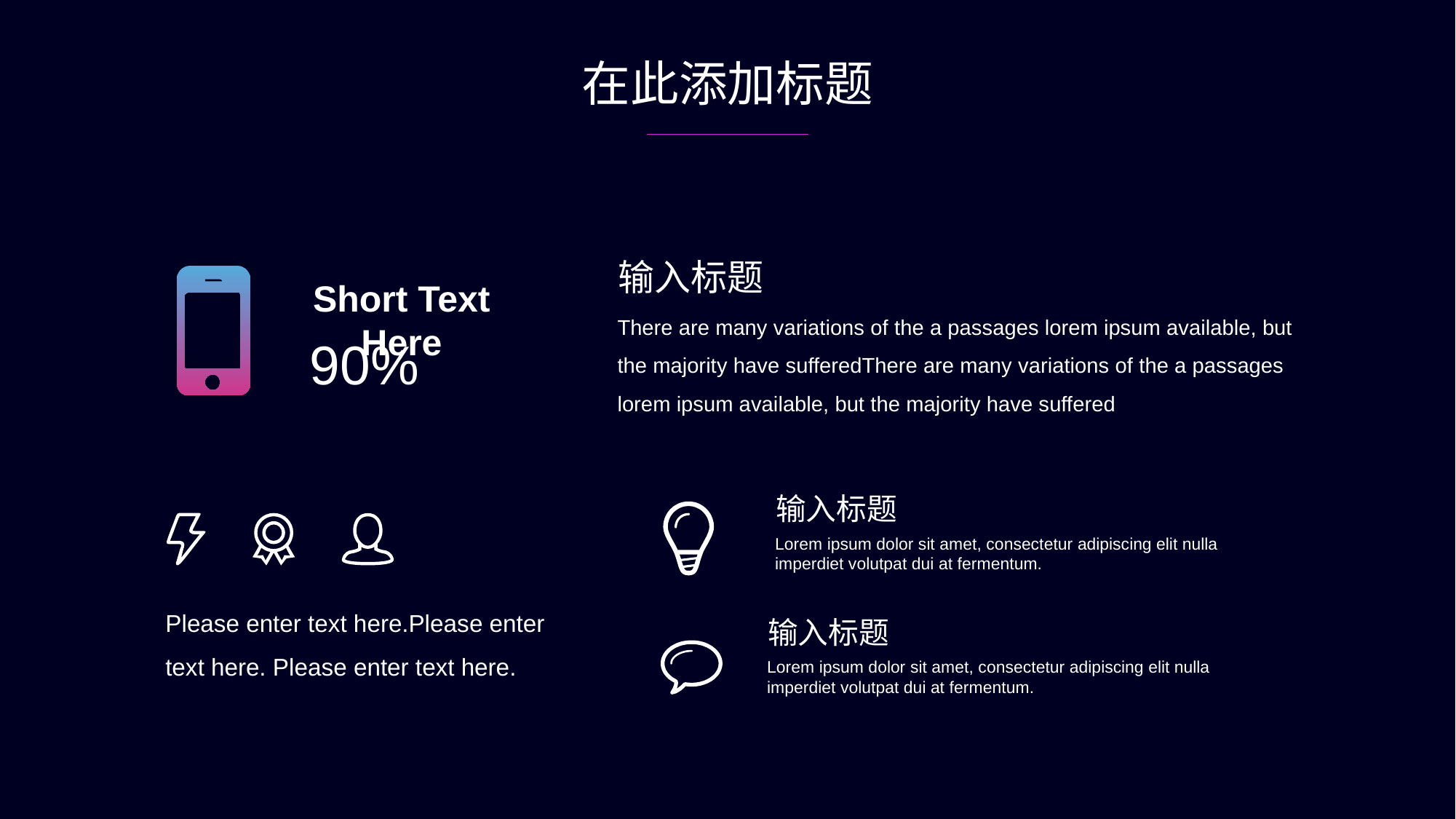

在此添加标题
输入标题
There are many variations of the a passages lorem ipsum available, but the majority have sufferedThere are many variations of the a passages lorem ipsum available, but the majority have suffered

Short Text Here
90%
输入标题
Lorem ipsum dolor sit amet, consectetur adipiscing elit nulla imperdiet volutpat dui at fermentum.

Please enter text here.Please enter text here. Please enter text here.
输入标题
Lorem ipsum dolor sit amet, consectetur adipiscing elit nulla imperdiet volutpat dui at fermentum.